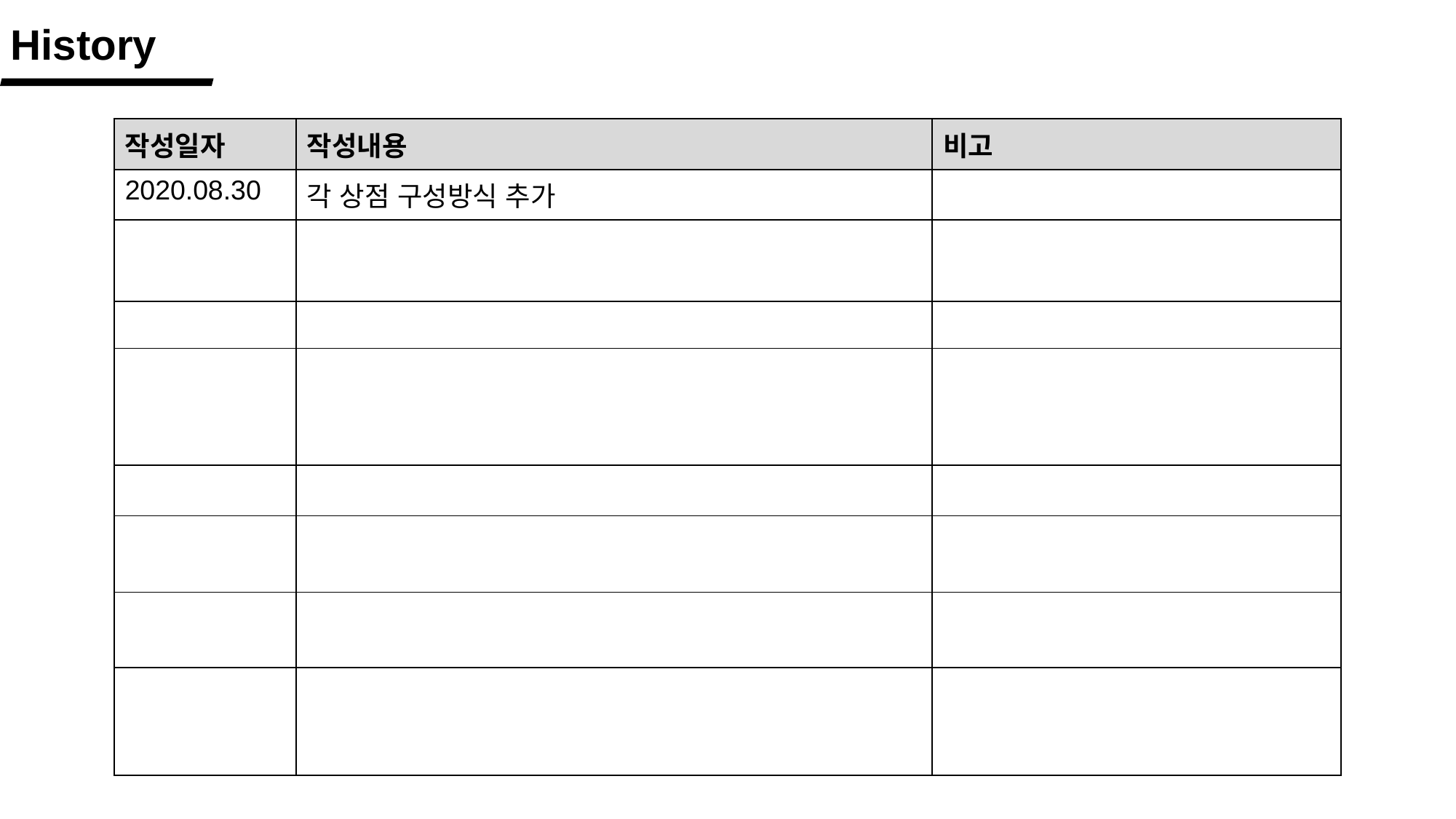

History

| 작성일자 | 작성내용 | 비고 |
| --- | --- | --- |
| 2020.08.30 | 각 상점 구성방식 추가 |  |
|  |  |  |
|  |  |  |
|  |  |  |
|  |  |  |
|  |  |  |
|  |  |  |
|  |  |  |